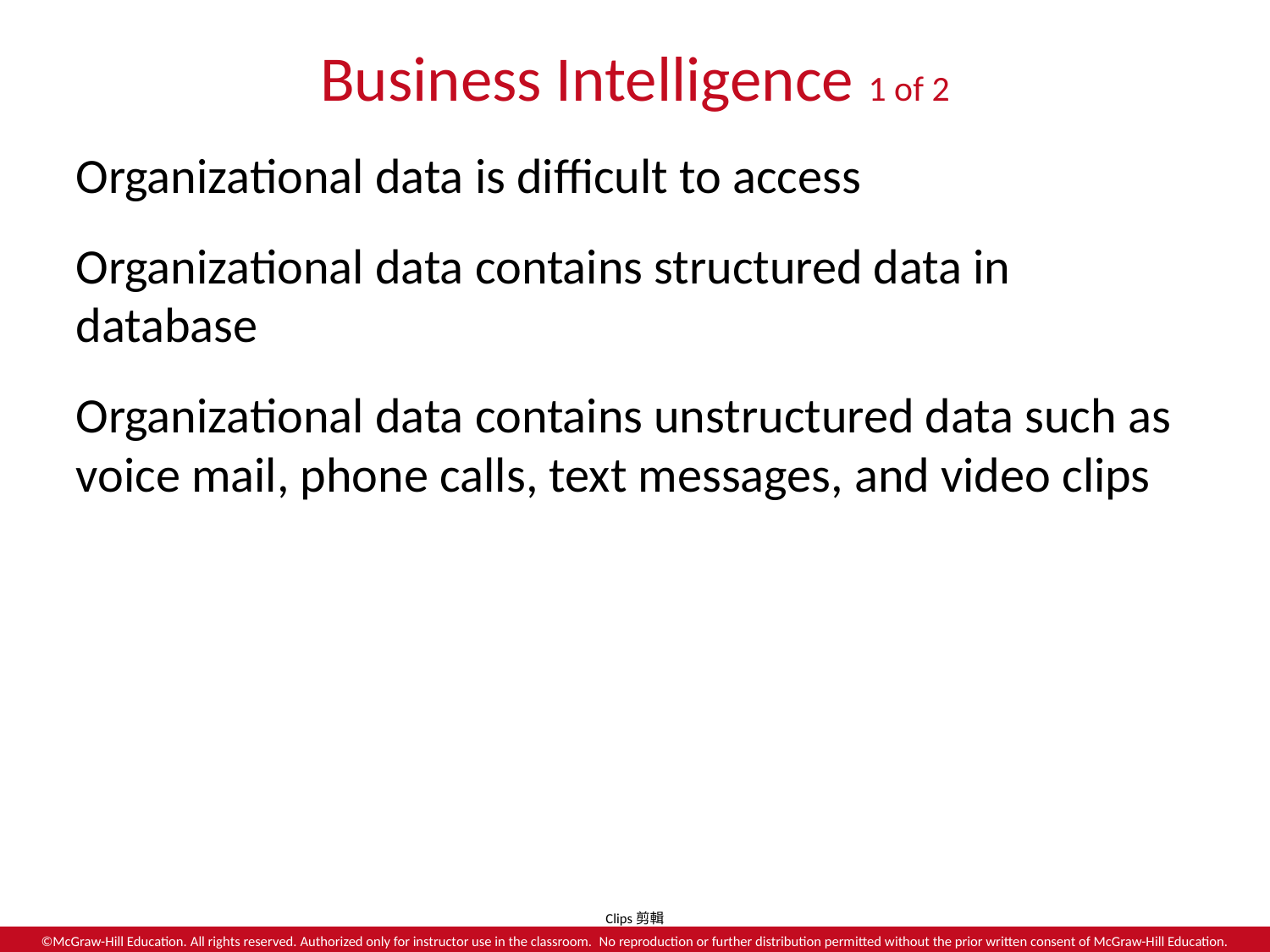

# Business Intelligence 1 of 2
Organizational data is difficult to access
Organizational data contains structured data in database
Organizational data contains unstructured data such as voice mail, phone calls, text messages, and video clips
Clips剪輯